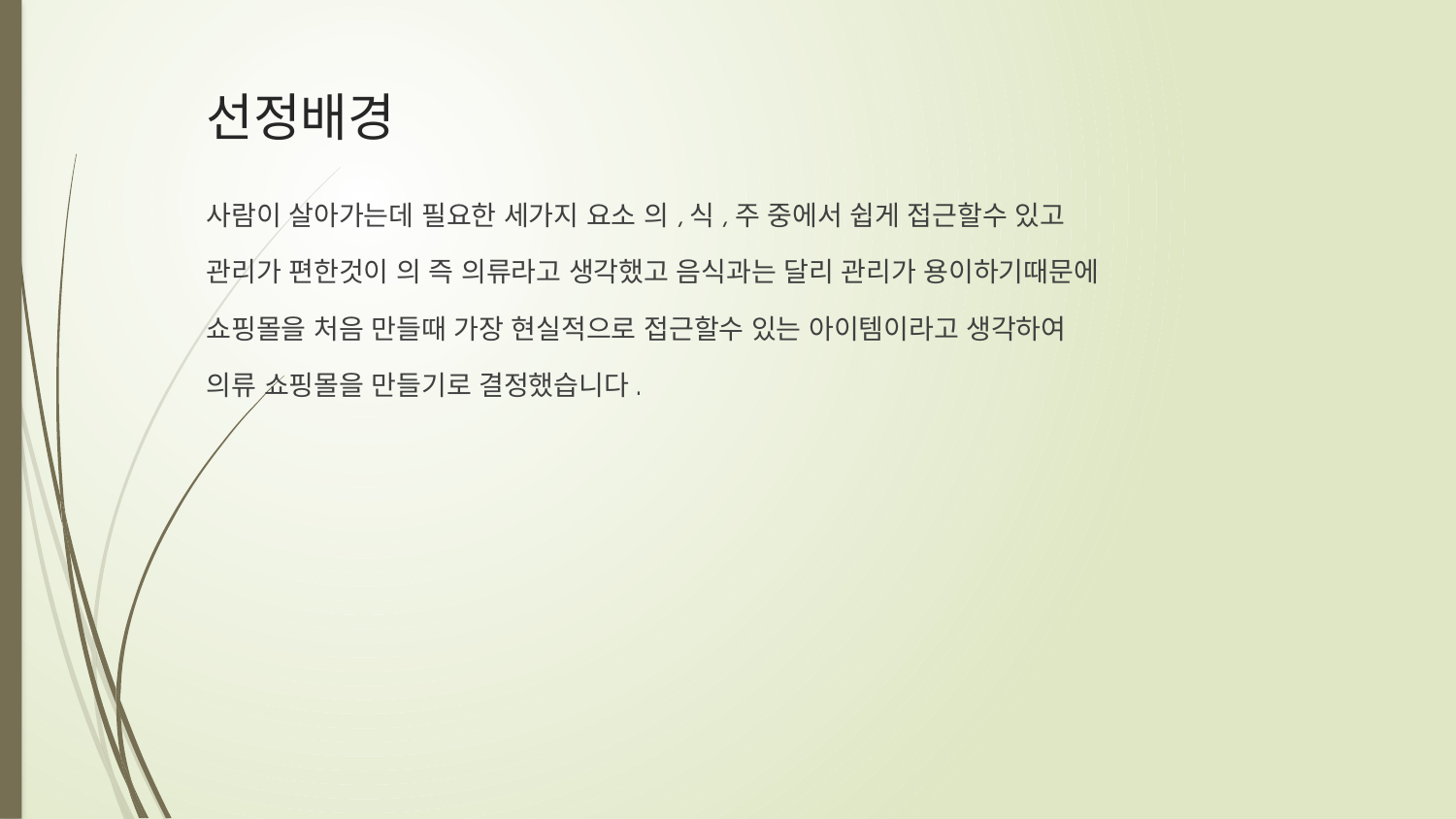

# 선정배경
사람이 살아가는데 필요한 세가지 요소 의,식,주 중에서 쉽게 접근할수 있고
관리가 편한것이 의 즉 의류라고 생각했고 음식과는 달리 관리가 용이하기때문에
쇼핑몰을 처음 만들때 가장 현실적으로 접근할수 있는 아이템이라고 생각하여
의류 쇼핑몰을 만들기로 결정했습니다.